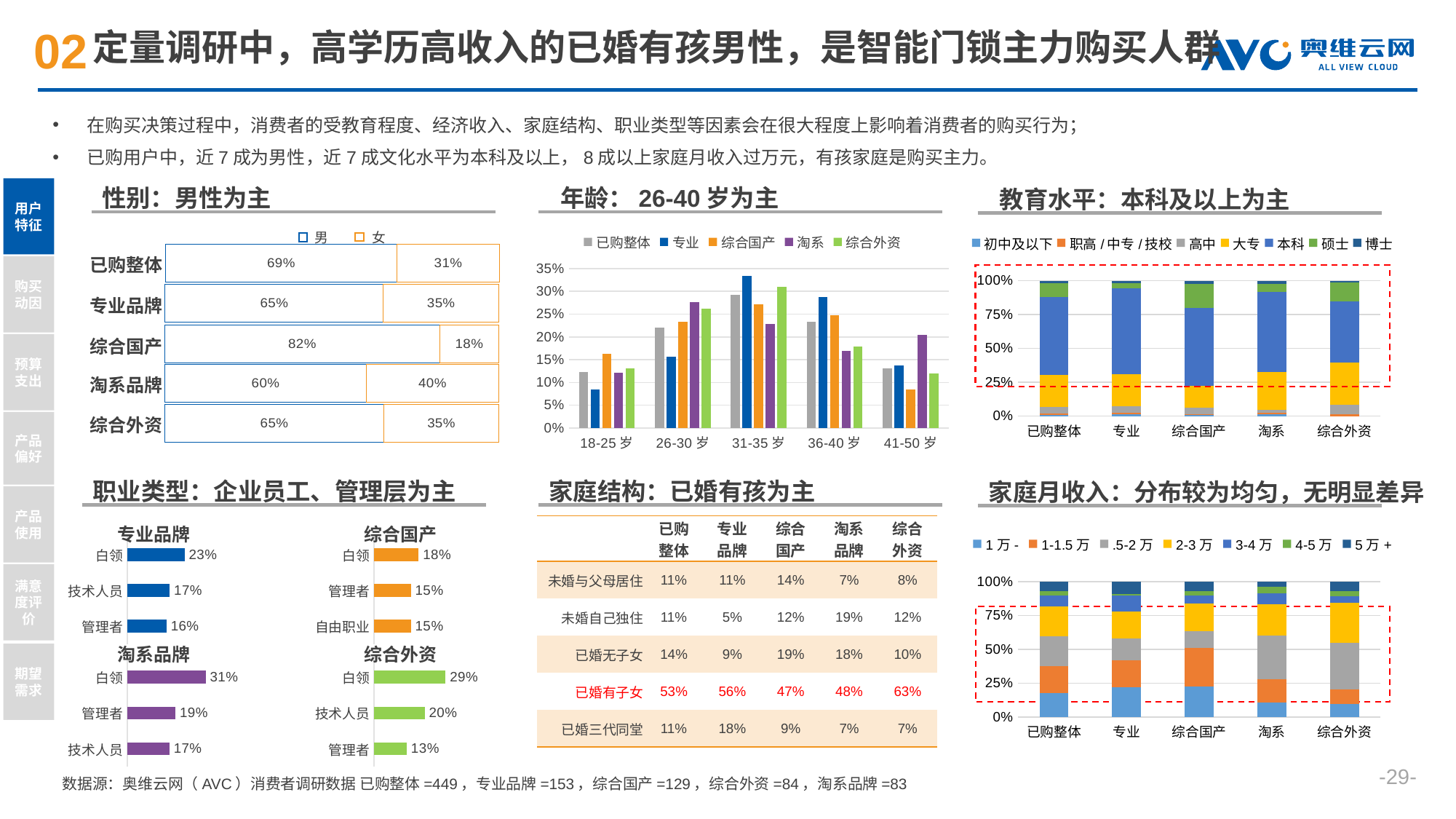

# 定量调研中，高学历高收入的已婚有孩男性，是智能门锁主力购买人群
在购买决策过程中，消费者的受教育程度、经济收入、家庭结构、职业类型等因素会在很大程度上影响着消费者的购买行为；
已购用户中，近7成为男性，近7成文化水平为本科及以上，8成以上家庭月收入过万元，有孩家庭是购买主力。
性别：男性为主
 年龄：26-40岁为主
用户特征
购买动因
预算支出
产品偏好
产品使用
满意度评价
期望需求
 教育水平：本科及以上为主

### Chart

| Category | 男性 | 女性 |
|---|---|---|
| 专业 | 0.693 | 0.307 |

### Chart

| Category | 已购整体 | 专业 | 综合国产 | 淘系 | 综合外资 |
|---|---|---|---|---|---|
| 18-25岁 | 0.122494432071269 | 0.0849673202614379 | 0.162790697674419 | 0.120481927710843 | 0.130952380952381 |
| 26-30岁 | 0.220489977728285 | 0.156862745098039 | 0.232558139534884 | 0.27710843373494 | 0.261904761904762 |
| 31-35岁 | 0.291759465478842 | 0.333333333333333 | 0.271317829457364 | 0.228915662650602 | 0.30952380952381 |
| 36-40岁 | 0.233853006681514 | 0.287581699346405 | 0.248062015503876 | 0.168674698795181 | 0.178571428571429 |
| 41-50岁 | 0.131403118040089 | 0.137254901960784 | 0.0852713178294574 | 0.204819277108434 | 0.119047619047619 |

### Chart

| Category | 初中及以下 | 职高/中专/技校 | 高中 | 大专 | 本科 | 硕士 | 博士 |
|---|---|---|---|---|---|---|---|
| 已购整体 | 0.0089086859688196 | 0.0111358574610245 | 0.0467706013363029 | 0.236080178173719 | 0.574610244988864 | 0.102449888641425 | 0.0200445434298441 |
| 专业 | 0.0130718954248366 | 0.0130718954248366 | 0.0457516339869281 | 0.235294117647059 | 0.633986928104575 | 0.0392156862745098 | 0.0196078431372549 |
| 综合国产 | 0.00775193798449612 | 0.00775193798449612 | 0.0465116279069767 | 0.162790697674419 | 0.573643410852713 | 0.178294573643411 | 0.0232558139534884 |
| 淘系 | 0.0120481927710843 | 0.0120481927710843 | 0.0240963855421687 | 0.27710843373494 | 0.590361445783133 | 0.0602409638554217 | 0.0240963855421687 |
| 综合外资 | 0.0 | 0.0119047619047619 | 0.0714285714285714 | 0.30952380952381 | 0.452380952380952 | 0.142857142857143 | 0.0119047619047619 |
女
男

已购整体

### Chart

| Category | 男性 | 女性 |
|---|---|---|
| 专业 | 0.65359477124183 | 0.34640522875817 |
专业品牌

### Chart

| Category | 男性 | 女性 |
|---|---|---|
| 已购国产 | 0.821705426356589 | 0.178294573643411 |
综合国产

### Chart

| Category | 男性 | 女性 |
|---|---|---|
| 已购淘系 | 0.602409638554217 | 0.397590361445783 |
淘系品牌

### Chart

| Category | 男性 | 女性 |
|---|---|---|
| 已购外资 | 0.654761904761905 | 0.345238095238095 |
综合外资
职业类型：企业员工、管理层为主
家庭结构：已婚有孩为主
家庭月收入：分布较为均匀，无明显差异
|  | 已购 整体 | 专业 品牌 | 综合 国产 | 淘系 品牌 | 综合 外资 |
| --- | --- | --- | --- | --- | --- |
| 未婚与父母居住 | 11% | 11% | 14% | 7% | 8% |
| 未婚自己独住 | 11% | 5% | 12% | 19% | 12% |
| 已婚无子女 | 14% | 9% | 19% | 18% | 10% |
| 已婚有子女 | 53% | 56% | 47% | 48% | 63% |
| 已婚三代同堂 | 11% | 18% | 9% | 7% | 7% |
专业品牌
综合国产

### Chart

| Category | 1万- | 1-1.5万 | .5-2万 | 2-3万 | 3-4万 | 4-5万 | 5万+ |
|---|---|---|---|---|---|---|---|
| 已购整体 | 0.178173719376392 | 0.200445434298441 | 0.216035634743875 | 0.22271714922049 | 0.0824053452115813 | 0.0289532293986637 | 0.0712694877505568 |
| 专业 | 0.222222222222222 | 0.196078431372549 | 0.163398692810458 | 0.196078431372549 | 0.117647058823529 | 0.0130718954248366 | 0.0915032679738562 |
| 综合国产 | 0.224806201550388 | 0.286821705426357 | 0.124031007751938 | 0.201550387596899 | 0.062015503875969 | 0.0310077519379845 | 0.0697674418604651 |
| 淘系 | 0.108433734939759 | 0.168674698795181 | 0.325301204819277 | 0.228915662650602 | 0.0843373493975904 | 0.0481927710843374 | 0.036144578313253 |
| 综合外资 | 0.0952380952380952 | 0.107142857142857 | 0.345238095238095 | 0.297619047619048 | 0.0476190476190476 | 0.0357142857142857 | 0.0714285714285714 |

### Chart

| Category | 专业 |
|---|---|
| 白领 | 0.228758169934641 |
| 技术人员 | 0.169934640522876 |
| 管理者 | 0.156862745098039 |

### Chart

| Category | 综合国产 |
|---|---|
| 白领 | 0.178294573643411 |
| 管理者 | 0.147286821705426 |
| 自由职业 | 0.147286821705426 |
淘系品牌
综合外资

### Chart

| Category | 淘系品牌 |
|---|---|
| 白领 | 0.313253012048193 |
| 管理者 | 0.192771084337349 |
| 技术人员 | 0.168674698795181 |

### Chart

| Category | 综合外资 |
|---|---|
| 白领 | 0.285714285714286 |
| 技术人员 | 0.202380952380952 |
| 管理者 | 0.130952380952381 |
-29-
数据源：奥维云网（AVC）消费者调研数据 已购整体=449，专业品牌=153，综合国产=129，综合外资=84，淘系品牌=83